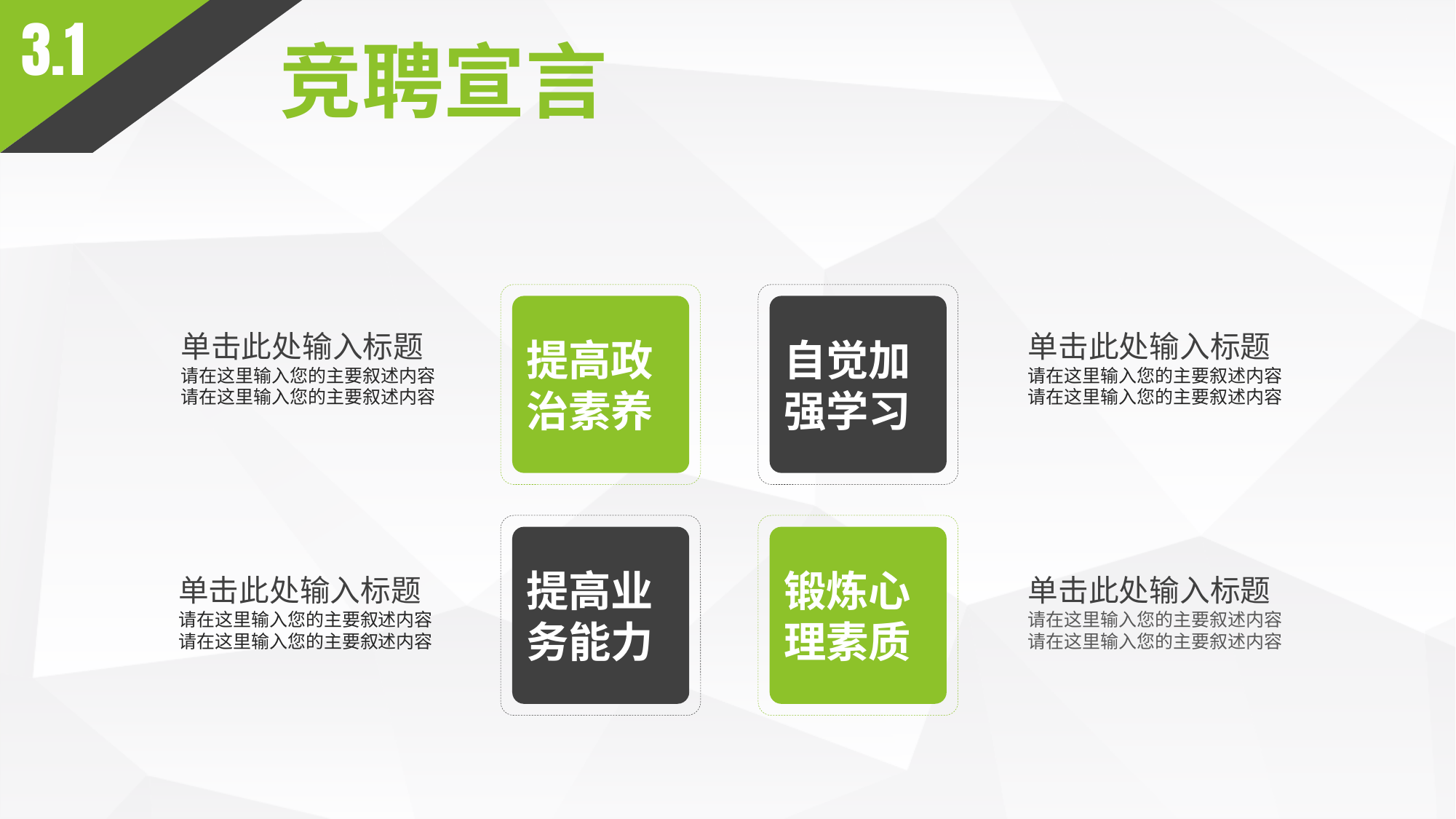

3.1
竞聘宣言

提高政治素养

自觉加强学习
单击此处输入标题
请在这里输入您的主要叙述内容
请在这里输入您的主要叙述内容

单击此处输入标题
请在这里输入您的主要叙述内容
请在这里输入您的主要叙述内容

提高业务能力

锻炼心理素质
单击此处输入标题
请在这里输入您的主要叙述内容
请在这里输入您的主要叙述内容

单击此处输入标题
请在这里输入您的主要叙述内容
请在这里输入您的主要叙述内容